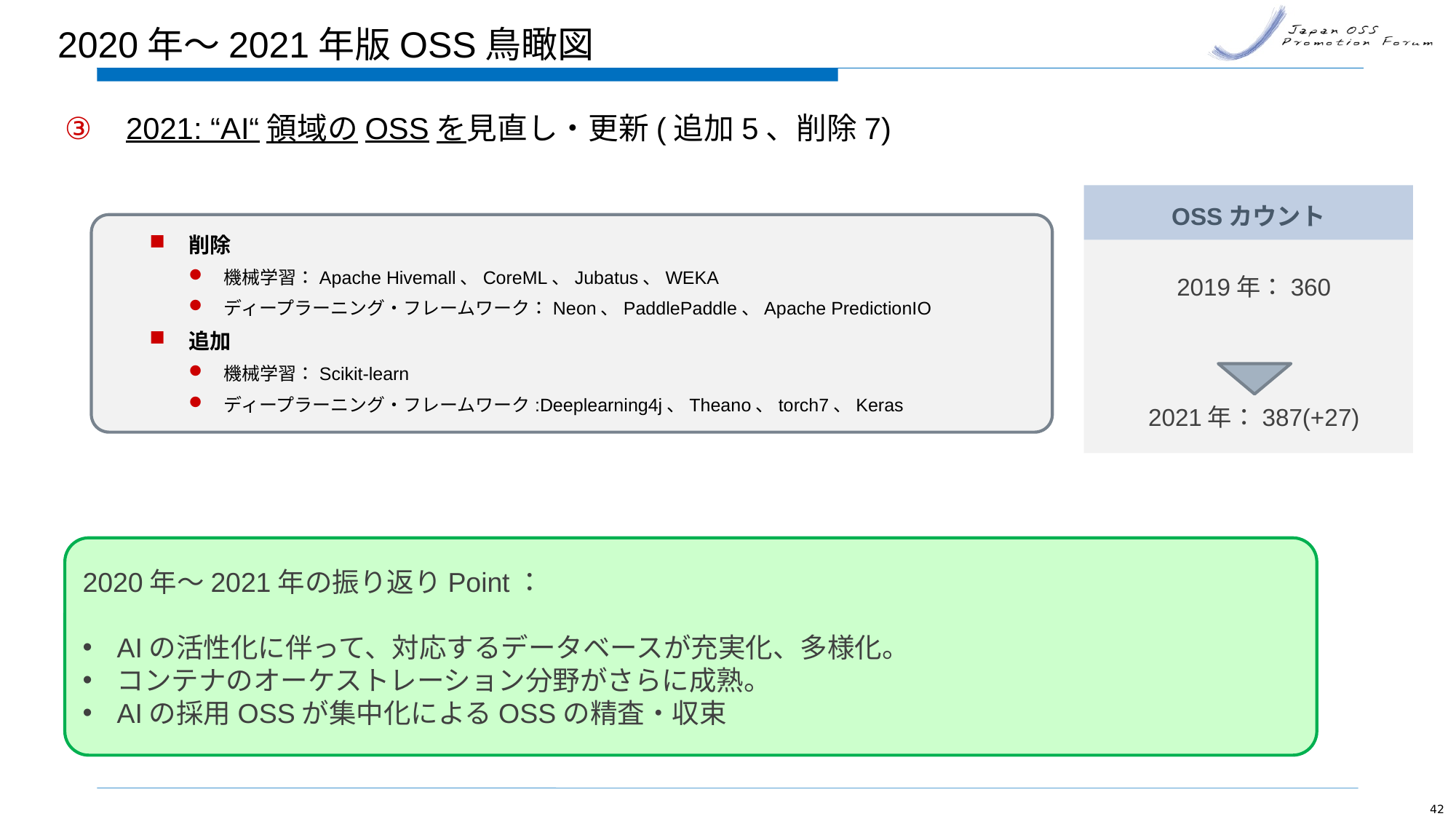

# 2020年～2021年版OSS鳥瞰図
2021: “AI“領域のOSSを見直し・更新(追加5、削除7)
OSSカウント
削除
機械学習：Apache Hivemall、CoreML、Jubatus、WEKA
ディープラーニング・フレームワーク：Neon、PaddlePaddle、Apache PredictionIO
追加
機械学習：Scikit-learn
ディープラーニング・フレームワーク:Deeplearning4j、Theano、torch7、Keras
2019年：360

2021年：387(+27)

2020年～2021年の振り返りPoint：

AIの活性化に伴って、対応するデータベースが充実化、多様化。
コンテナのオーケストレーション分野がさらに成熟。
AIの採用OSSが集中化によるOSSの精査・収束
42